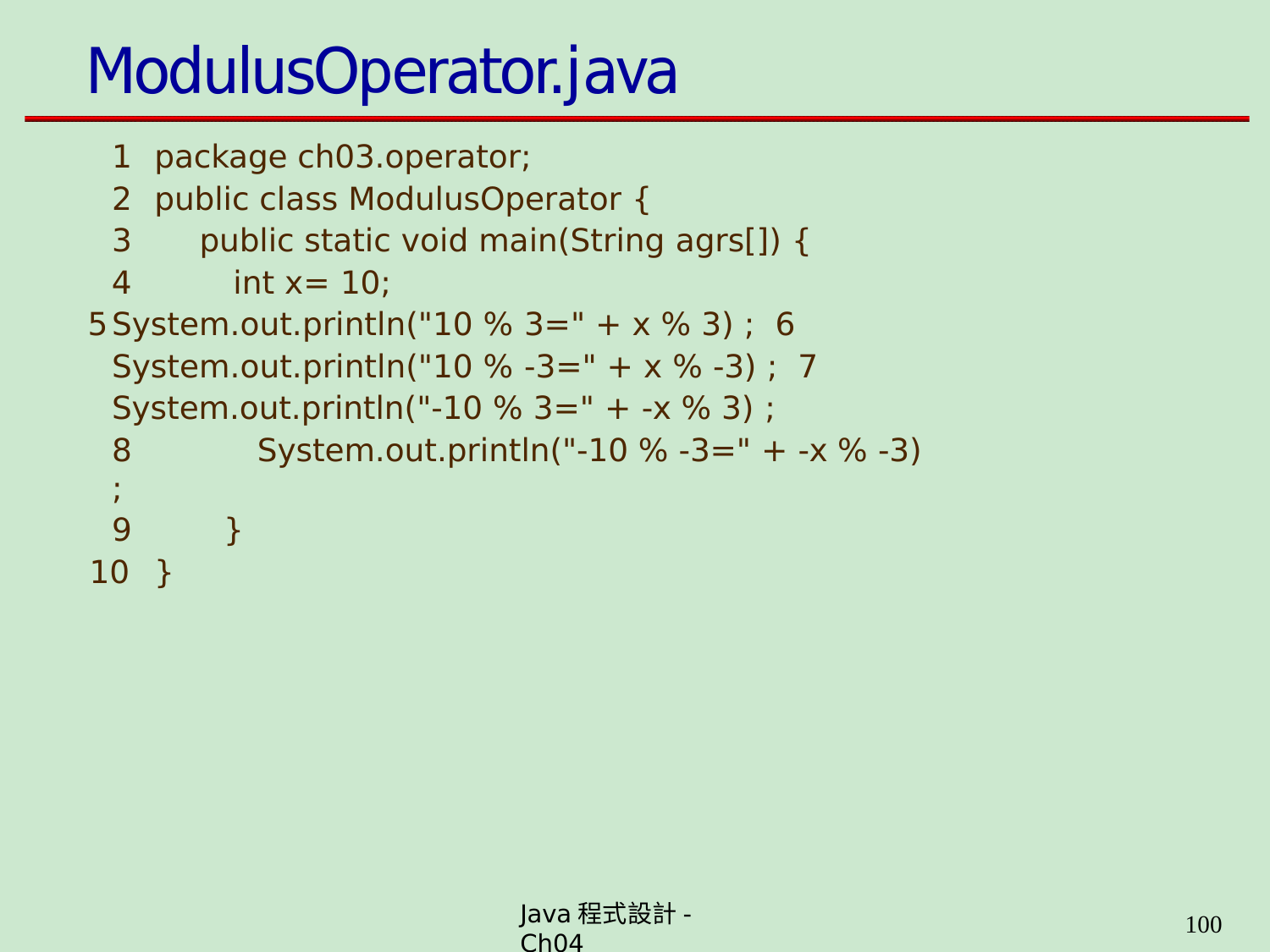

# ModulusOperator.java
package ch03.operator;
public class ModulusOperator {
public static void main(String agrs[]) {
int x= 10;
System.out.println("10 % 3=" + x % 3) ;  6	System.out.println("10 % -3=" + x % -3) ;  7	System.out.println("-10 % 3=" + -x % 3) ;
8	System.out.println("-10 % -3=" + -x % -3) ;
9	}
10	}
Java程式設計-Ch04
100